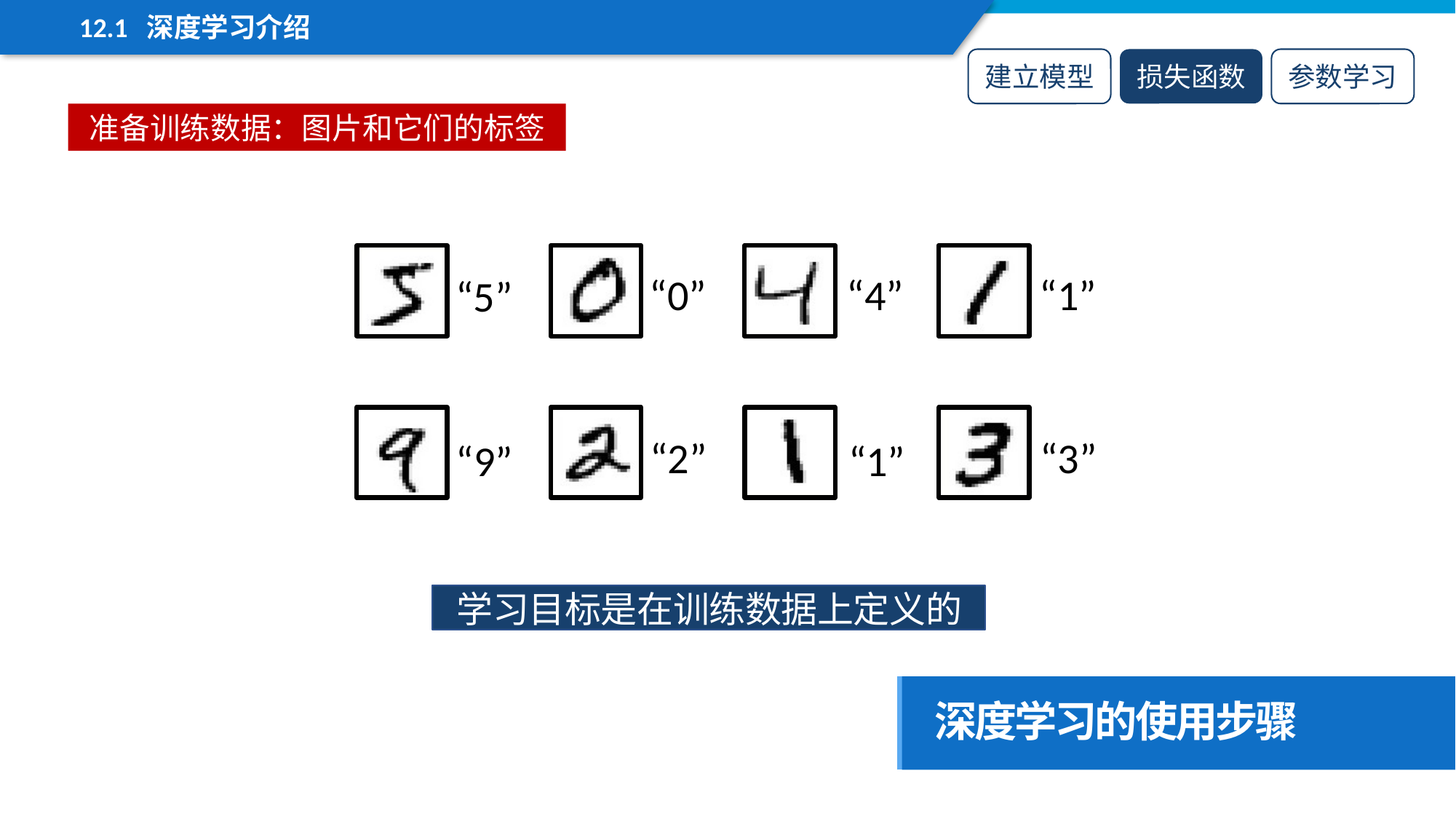

12.1  深度学习介绍
建立模型
损失函数
参数学习
准备训练数据：图片和它们的标签

“1”
“0”
“4”
“5”

“3”
“2”
“9”	“1”
学习目标是在训练数据上定义的
深度学习的使用步骤